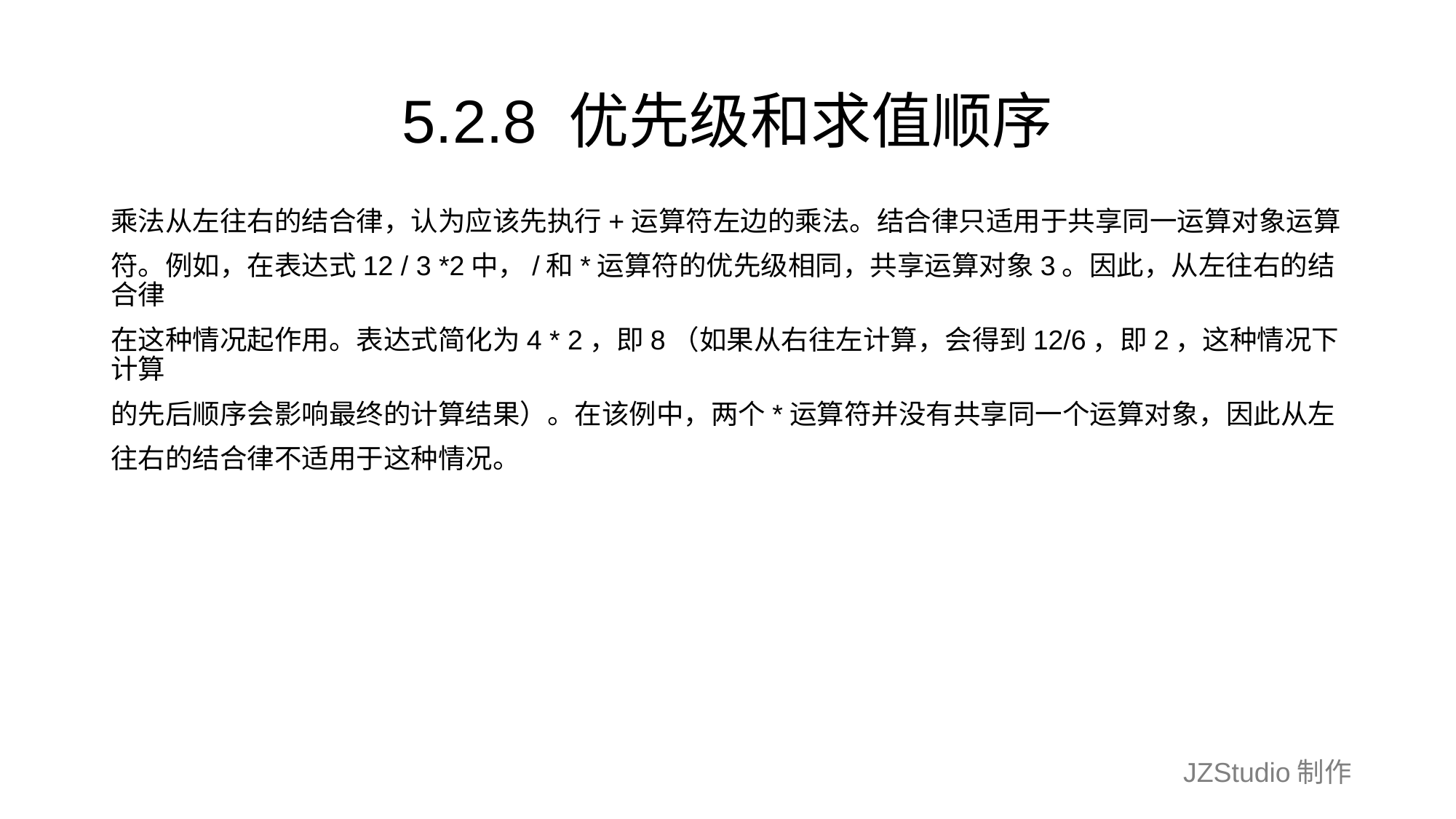

# 5.2.8 优先级和求值顺序
乘法从左往右的结合律，认为应该先执行+运算符左边的乘法。结合律只适用于共享同一运算对象运算
符。例如，在表达式12 / 3 *2中，/和*运算符的优先级相同，共享运算对象3。因此，从左往右的结合律
在这种情况起作用。表达式简化为4 * 2，即8（如果从右往左计算，会得到12/6，即2，这种情况下计算
的先后顺序会影响最终的计算结果）。在该例中，两个*运算符并没有共享同一个运算对象，因此从左
往右的结合律不适用于这种情况。